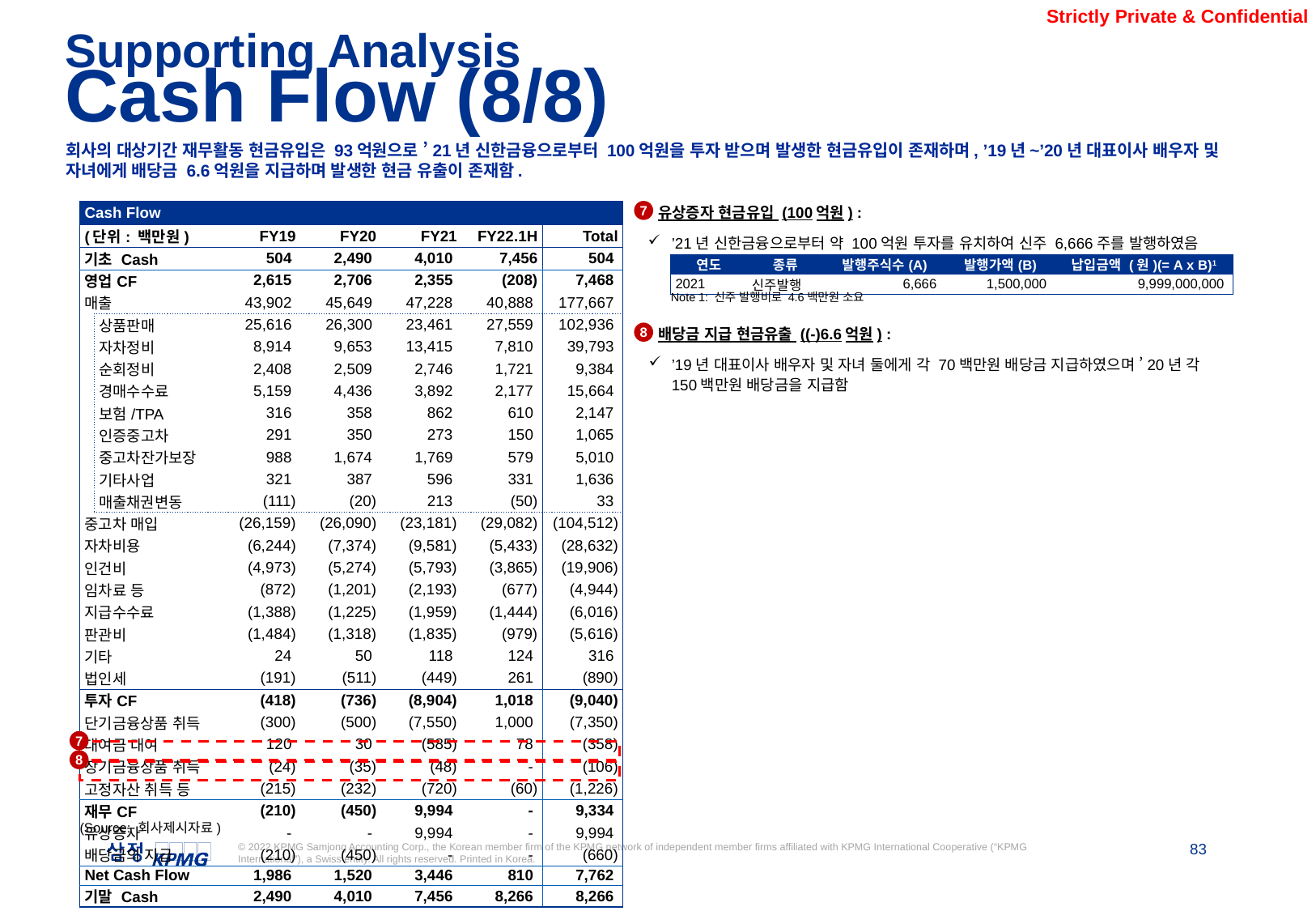

Supporting Analysis
Cash Flow (8/8)
회사의 대상기간 재무활동 현금유입은 93억원으로 ’21년 신한금융으로부터 100억원을 투자 받으며 발생한 현금유입이 존재하며, ’19년~’20년 대표이사 배우자 및 자녀에게 배당금 6.6억원을 지급하며 발생한 현금 유출이 존재함.
7
| Cash Flow |  |  |  |  |  |  |
| --- | --- | --- | --- | --- | --- | --- |
| (단위: 백만원) |  | FY19 | FY20 | FY21 | FY22.1H | Total |
| 기초 Cash |  | 504 | 2,490 | 4,010 | 7,456 | 504 |
| 영업CF |  | 2,615 | 2,706 | 2,355 | (208) | 7,468 |
| 매출 |  | 43,902 | 45,649 | 47,228 | 40,888 | 177,667 |
|  | 상품판매 | 25,616 | 26,300 | 23,461 | 27,559 | 102,936 |
|  | 자차정비 | 8,914 | 9,653 | 13,415 | 7,810 | 39,793 |
|  | 순회정비 | 2,408 | 2,509 | 2,746 | 1,721 | 9,384 |
|  | 경매수수료 | 5,159 | 4,436 | 3,892 | 2,177 | 15,664 |
|  | 보험/TPA | 316 | 358 | 862 | 610 | 2,147 |
|  | 인증중고차 | 291 | 350 | 273 | 150 | 1,065 |
|  | 중고차잔가보장 | 988 | 1,674 | 1,769 | 579 | 5,010 |
|  | 기타사업 | 321 | 387 | 596 | 331 | 1,636 |
|  | 매출채권변동 | (111) | (20) | 213 | (50) | 33 |
| 중고차 매입 |  | (26,159) | (26,090) | (23,181) | (29,082) | (104,512) |
| 자차비용 |  | (6,244) | (7,374) | (9,581) | (5,433) | (28,632) |
| 인건비 |  | (4,973) | (5,274) | (5,793) | (3,865) | (19,906) |
| 임차료 등 |  | (872) | (1,201) | (2,193) | (677) | (4,944) |
| 지급수수료 |  | (1,388) | (1,225) | (1,959) | (1,444) | (6,016) |
| 판관비 |  | (1,484) | (1,318) | (1,835) | (979) | (5,616) |
| 기타 |  | 24 | 50 | 118 | 124 | 316 |
| 법인세 |  | (191) | (511) | (449) | 261 | (890) |
| 투자CF |  | (418) | (736) | (8,904) | 1,018 | (9,040) |
| 단기금융상품 취득 |  | (300) | (500) | (7,550) | 1,000 | (7,350) |
| 대여금 대여 |  | 120 | 30 | (585) | 78 | (358) |
| 장기금융상품 취득 |  | (24) | (35) | (48) | - | (106) |
| 고정자산 취득 등 |  | (215) | (232) | (720) | (60) | (1,226) |
| 재무CF |  | (210) | (450) | 9,994 | - | 9,334 |
| 유상증자 |  | - | - | 9,994 | - | 9,994 |
| 배당금의 지급 |  | (210) | (450) | - | - | (660) |
| Net Cash Flow |  | 1,986 | 1,520 | 3,446 | 810 | 7,762 |
| 기말 Cash |  | 2,490 | 4,010 | 7,456 | 8,266 | 8,266 |
유상증자 현금유입 (100억원) :
’21년 신한금융으로부터 약 100억원 투자를 유치하여 신주 6,666주를 발행하였음

배당금 지급 현금유출 ((-)6.6억원) :
’19년 대표이사 배우자 및 자녀 둘에게 각 70백만원 배당금 지급하였으며 ’20년 각 150백만원 배당금을 지급함
| 연도 | 종류 | 발행주식수(A) | 발행가액(B) | 납입금액 (원)(= A x B)1 |
| --- | --- | --- | --- | --- |
| 2021 | 신주발행 | 6,666 | 1,500,000 | 9,999,000,000 |
Note 1: 신주 발행비로 4.6백만원 소요
8
7

8

(Source: 회사제시자료)